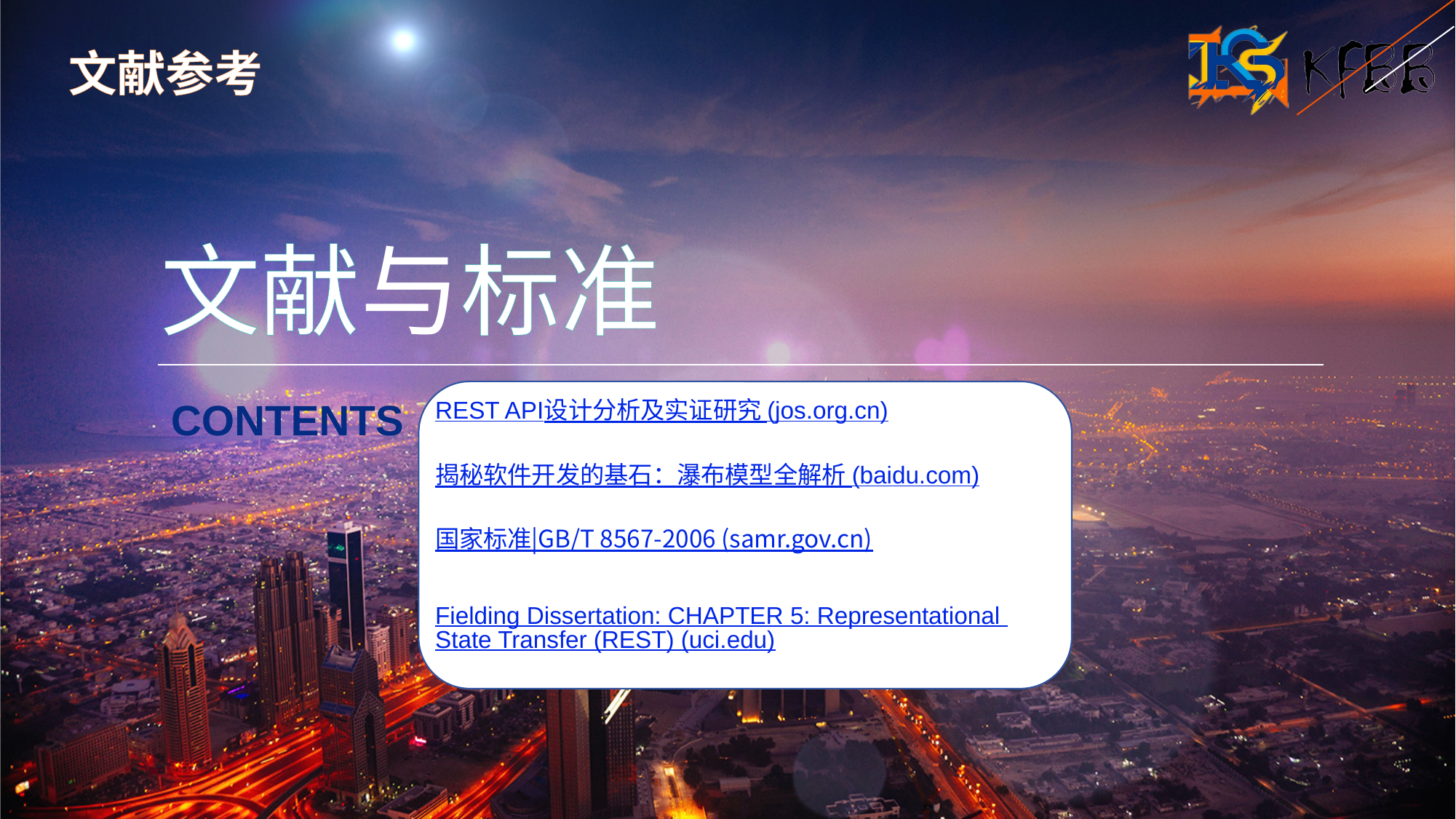

文献参考

文献与标准

CONTENTS
REST API设计分析及实证研究 (jos.org.cn)
揭秘软件开发的基石：瀑布模型全解析 (baidu.com)
国家标准|GB/T 8567-2006 (samr.gov.cn)
Fielding Dissertation: CHAPTER 5: Representational State Transfer (REST) (uci.edu)